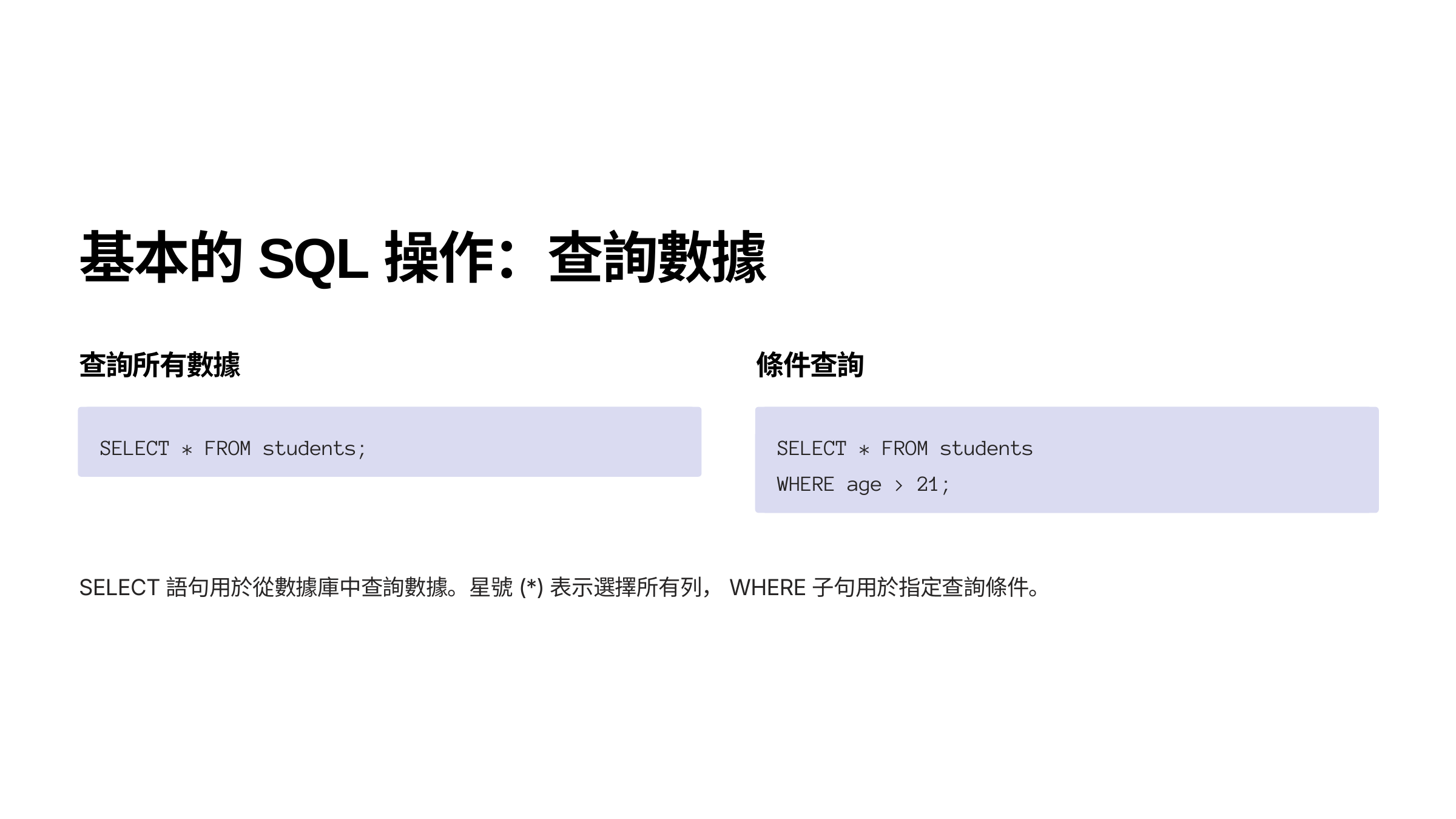

基本的SQL操作：查詢數據
查詢所有數據
條件查詢

SELECT * FROM students;
SELECT * FROM students
WHERE age > 21;
SELECT語句用於從數據庫中查詢數據。星號(*)表示選擇所有列，WHERE子句用於指定查詢條件。